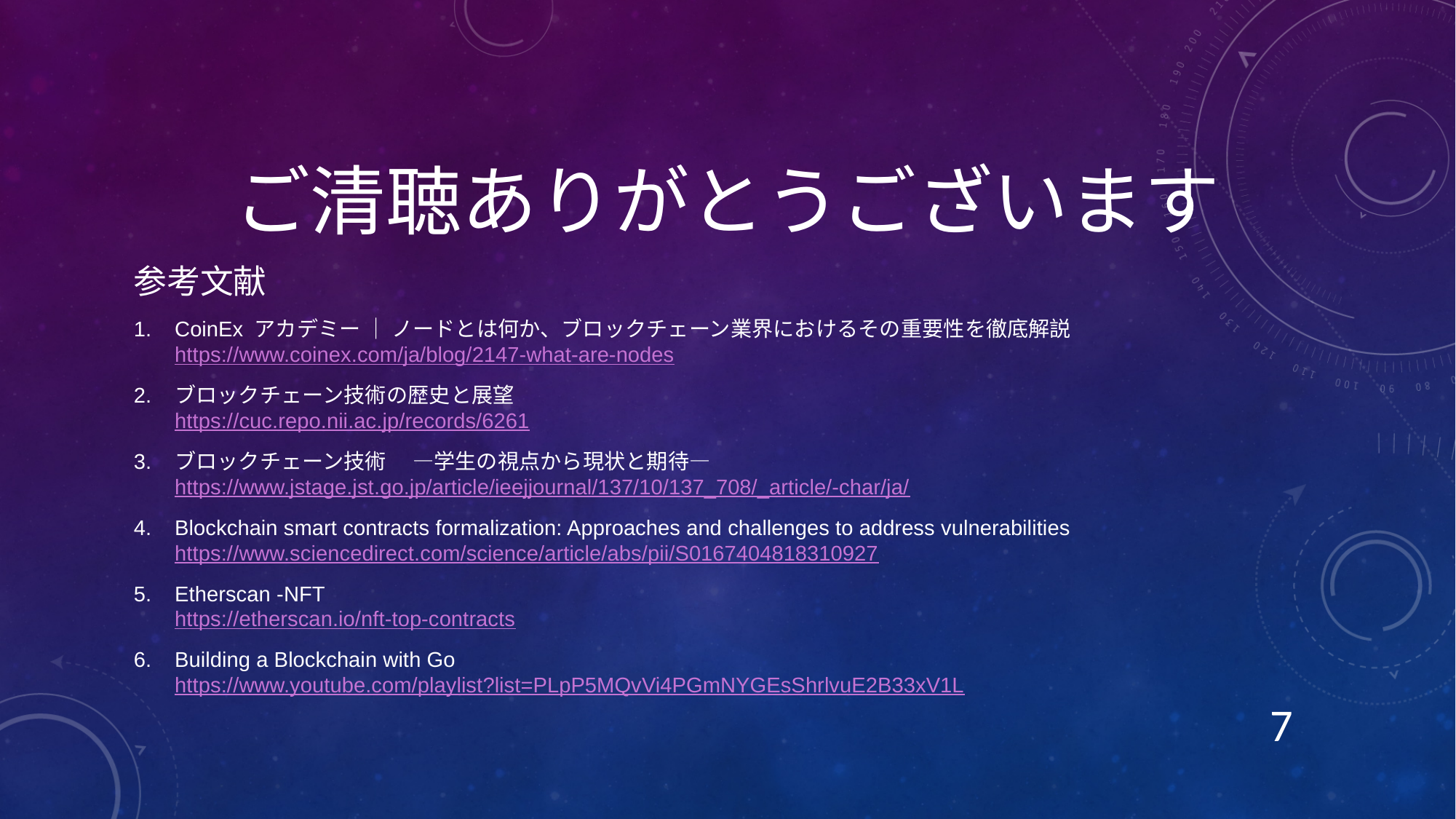

# ご清聴ありがとうございます
参考文献
CoinEx アカデミー ｜ ノードとは何か、ブロックチェーン業界におけるその重要性を徹底解説
https://www.coinex.com/ja/blog/2147-what-are-nodes
ブロックチェーン技術の歴史と展望
https://cuc.repo.nii.ac.jp/records/6261
ブロックチェーン技術 　—学生の視点から現状と期待—
https://www.jstage.jst.go.jp/article/ieejjournal/137/10/137_708/_article/-char/ja/
Blockchain smart contracts formalization: Approaches and challenges to address vulnerabilities
https://www.sciencedirect.com/science/article/abs/pii/S0167404818310927
Etherscan -NFT
https://etherscan.io/nft-top-contracts
Building a Blockchain with Go
https://www.youtube.com/playlist?list=PLpP5MQvVi4PGmNYGEsShrlvuE2B33xV1L

7